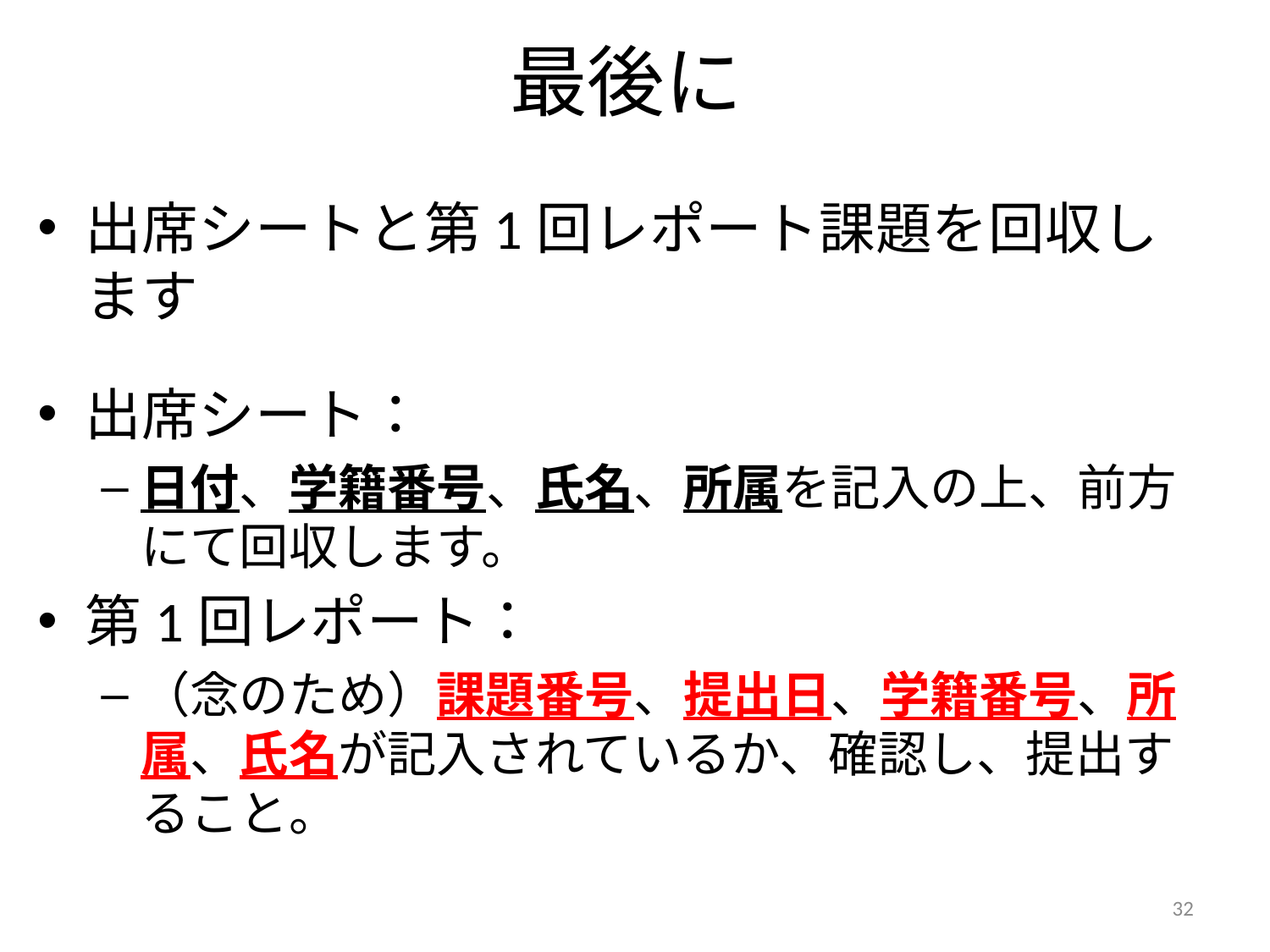

# 最後に
出席シートと第1回レポート課題を回収します

出席シート：
日付、学籍番号、氏名、所属を記入の上、前方にて回収します。
第1回レポート：
（念のため）課題番号、提出日、学籍番号、所属、氏名が記入されているか、確認し、提出すること。
32